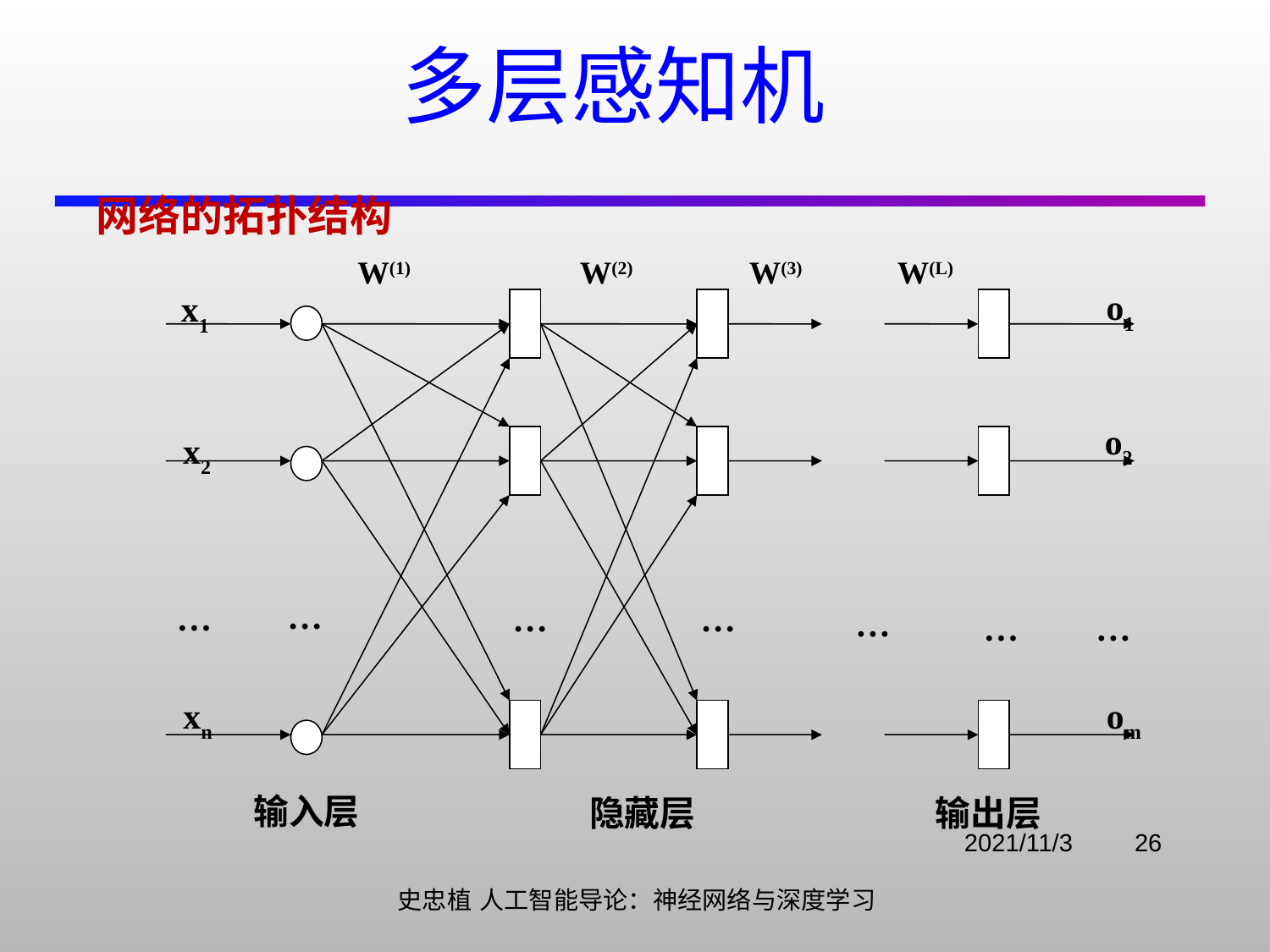

# 多层感知机
网络的拓扑结构
W(1)
W(2)
W(3)
W(L)
o1
x1

o2
x2
…
…
…
…
…
…
…
xn
om
输入层
隐藏层
输出层
2021/11/3
26
史忠植 人工智能导论：神经网络与深度学习